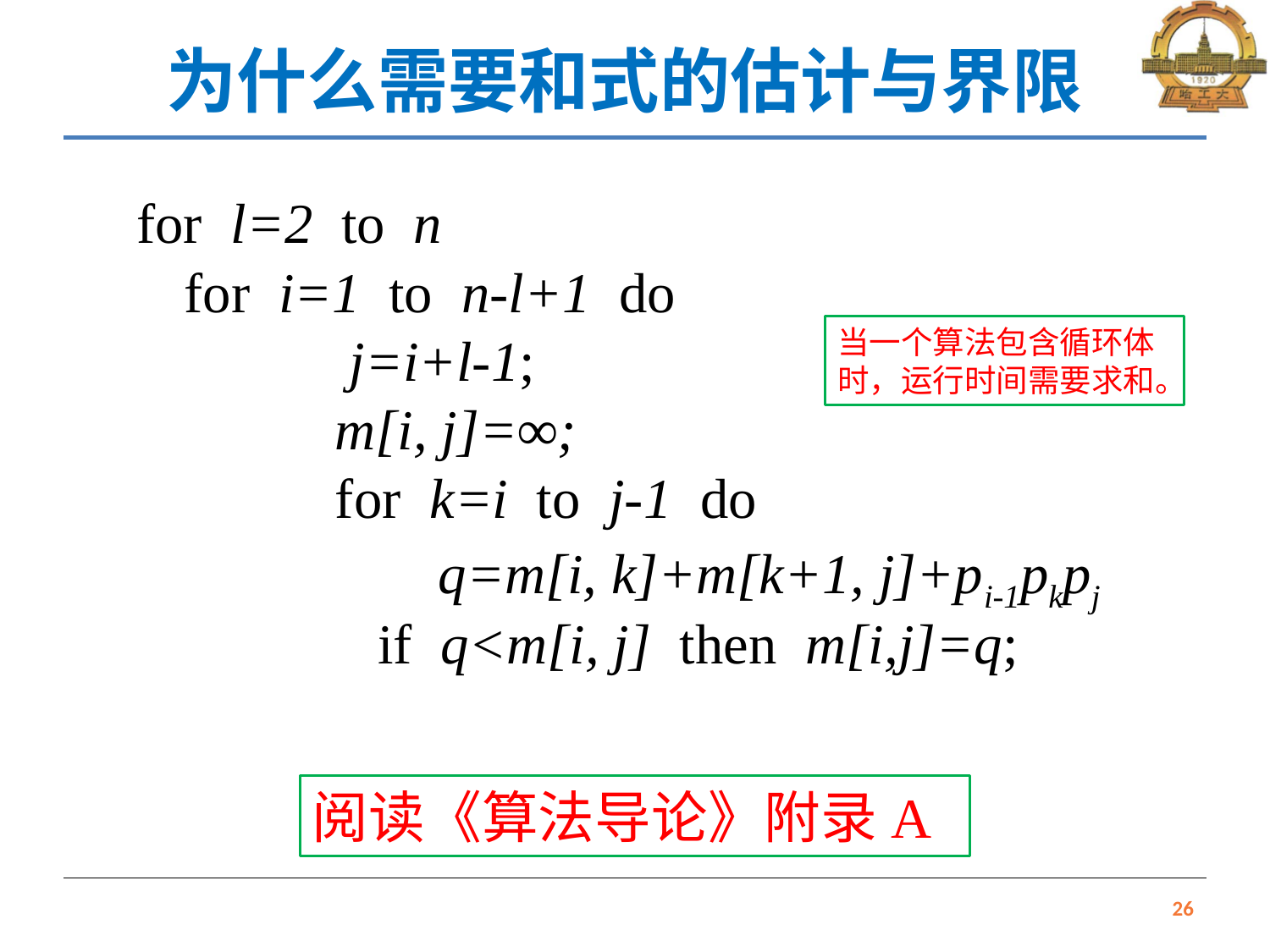

# 为什么需要和式的估计与界限
for  l=2  to  n
	for  i=1  to  n-l+1  do
               j=i+l-1;
              m[i, j]=∞;
              for  k=i  to  j-1  do
			q=m[i, k]+m[k+1, j]+pi-1pkpj
                 if  q<m[i, j]  then  m[i,j]=q;

当一个算法包含循环体时，运行时间需要求和。
阅读《算法导论》附录A
26